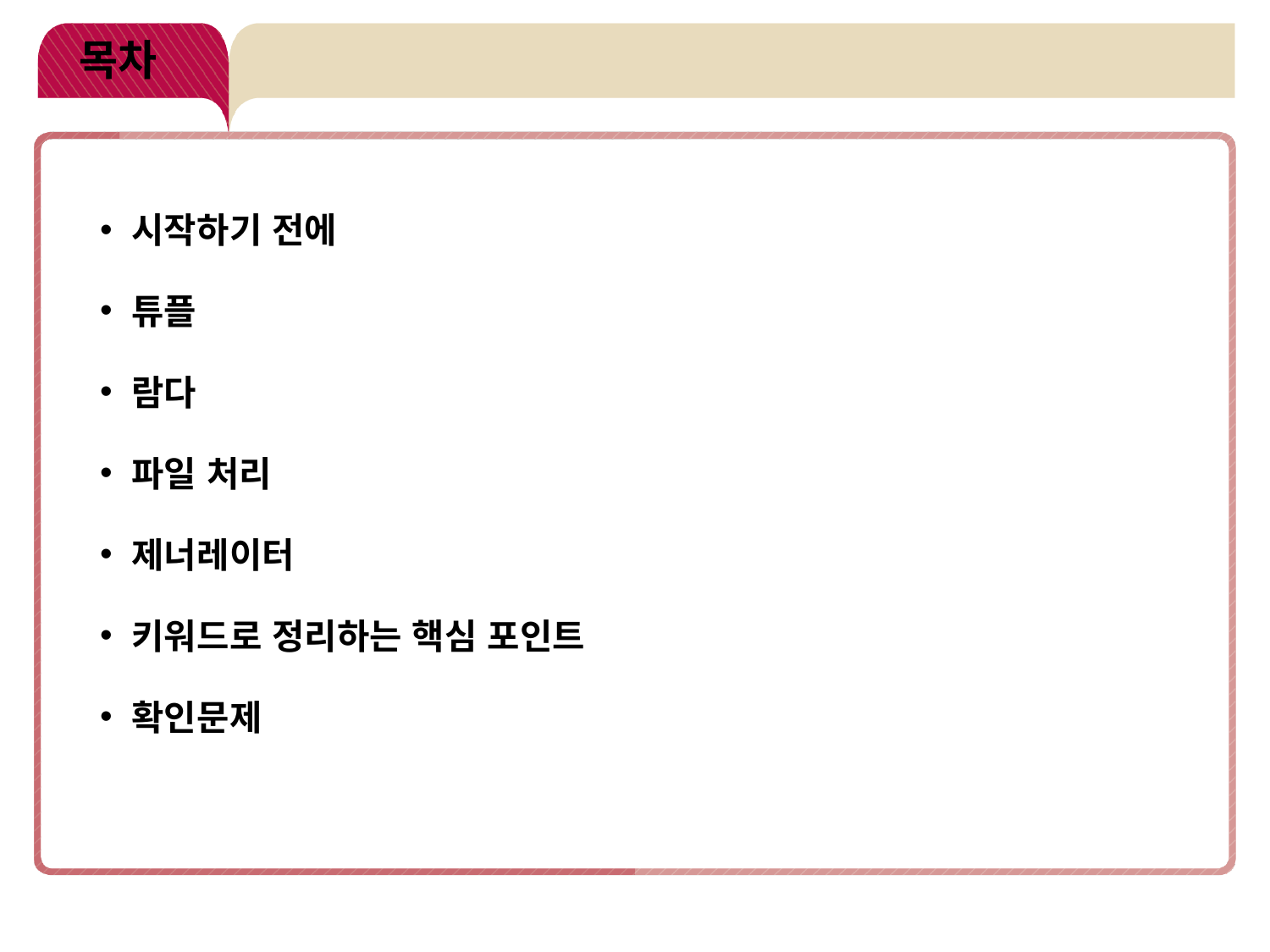

# 목차

시작하기 전에
튜플
람다
파일 처리
제너레이터
키워드로 정리하는 핵심 포인트
확인문제